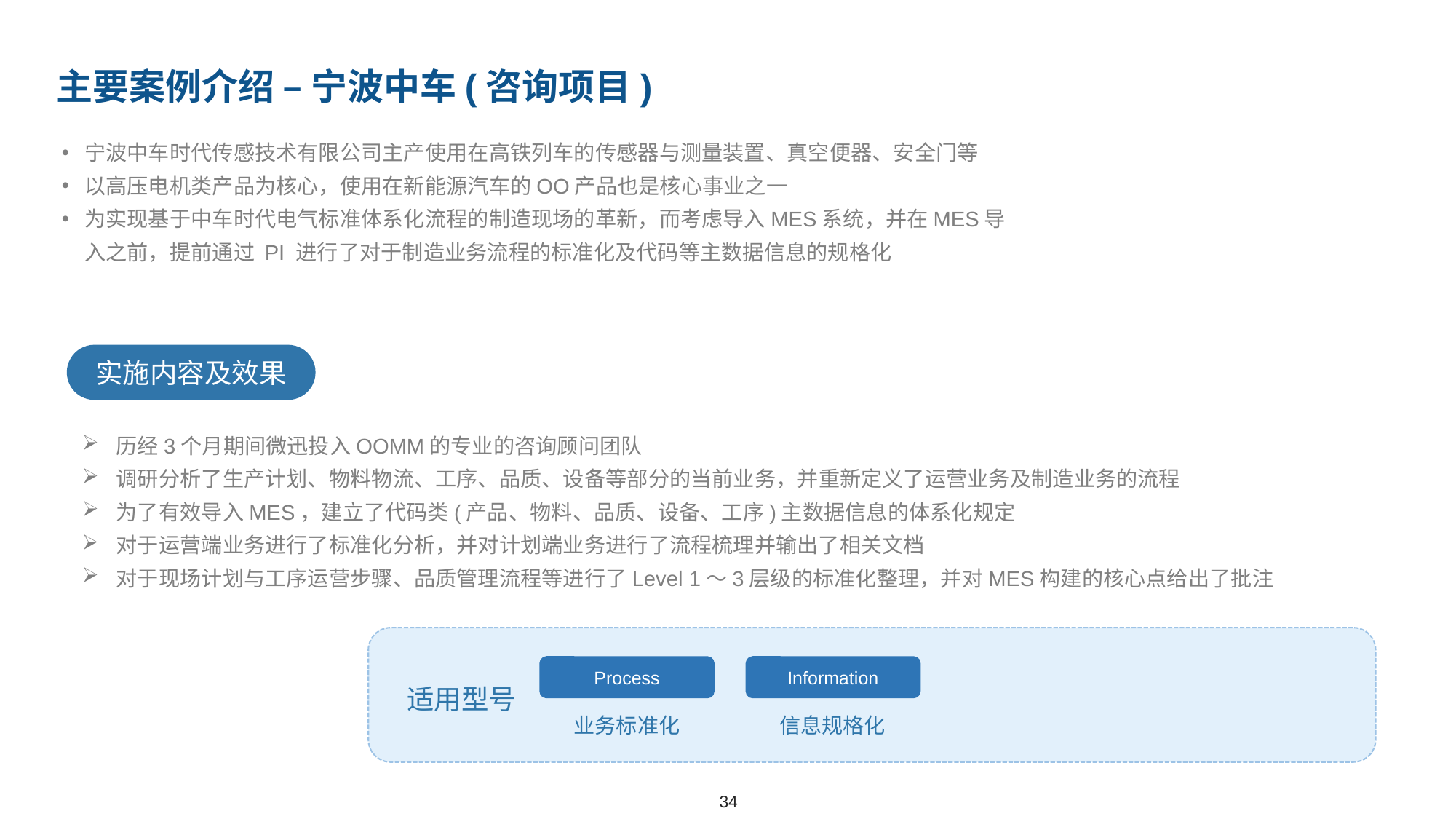

主要案例介绍 – 宁波中车(咨询项目)
宁波中车时代传感技术有限公司主产使用在高铁列车的传感器与测量装置、真空便器、安全门等
以高压电机类产品为核心，使用在新能源汽车的OO产品也是核心事业之一
为实现基于中车时代电气标准体系化流程的制造现场的革新，而考虑导入MES系统，并在MES导入之前，提前通过 PI 进行了对于制造业务流程的标准化及代码等主数据信息的规格化
实施内容及效果
历经3个月期间微迅投入OOMM的专业的咨询顾问团队
调研分析了生产计划、物料物流、工序、品质、设备等部分的当前业务，并重新定义了运营业务及制造业务的流程
为了有效导入MES，建立了代码类(产品、物料、品质、设备、工序)主数据信息的体系化规定
对于运营端业务进行了标准化分析，并对计划端业务进行了流程梳理并输出了相关文档
对于现场计划与工序运营步骤、品质管理流程等进行了Level 1～3层级的标准化整理，并对MES构建的核心点给出了批注

Process

Information
适用型号
业务标准化
信息规格化